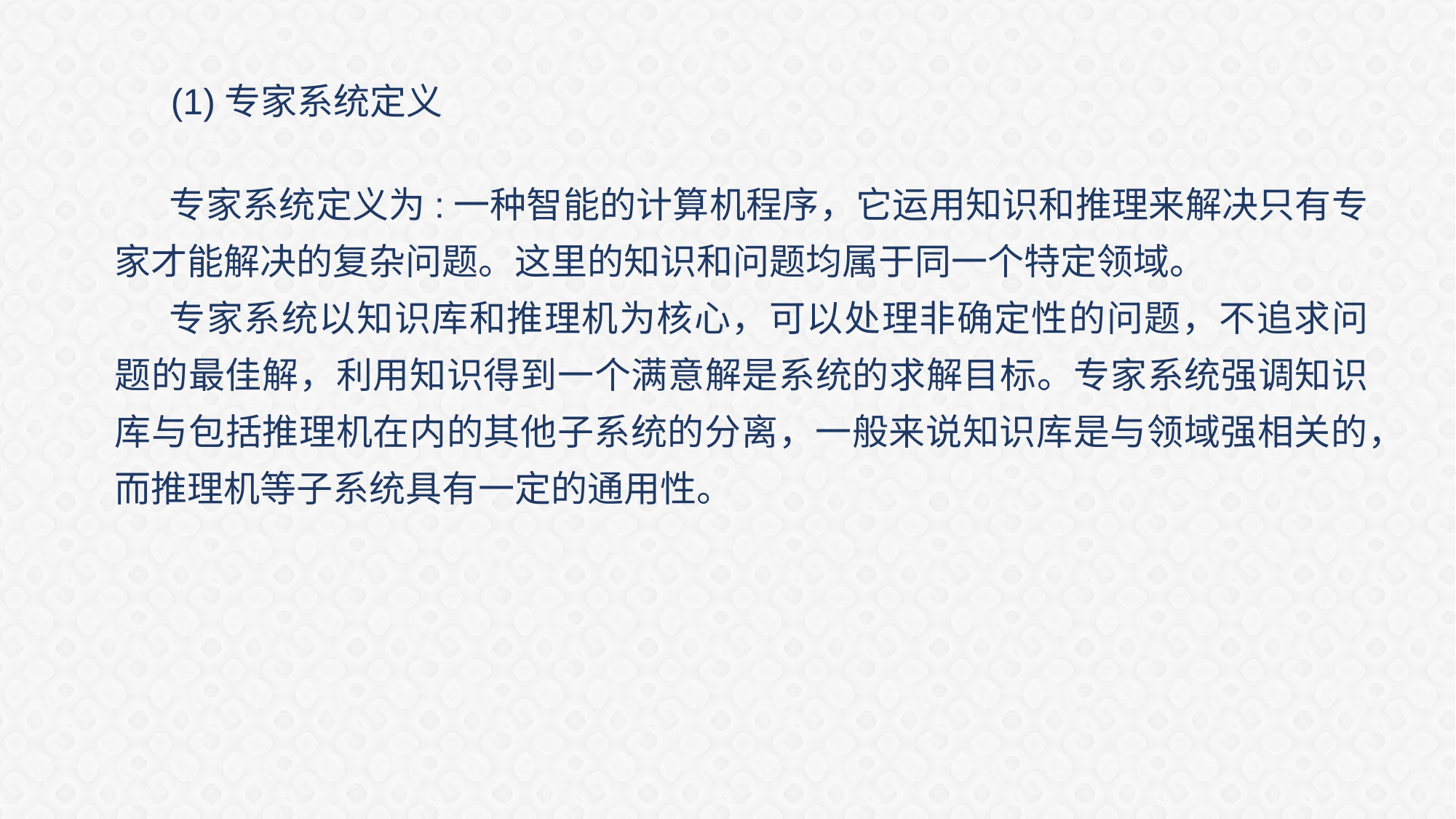

(1)专家系统定义
专家系统定义为:一种智能的计算机程序，它运用知识和推理来解决只有专家才能解决的复杂问题。这里的知识和问题均属于同一个特定领域。
专家系统以知识库和推理机为核心，可以处理非确定性的问题，不追求问题的最佳解，利用知识得到一个满意解是系统的求解目标。专家系统强调知识库与包括推理机在内的其他子系统的分离，一般来说知识库是与领域强相关的，而推理机等子系统具有一定的通用性。